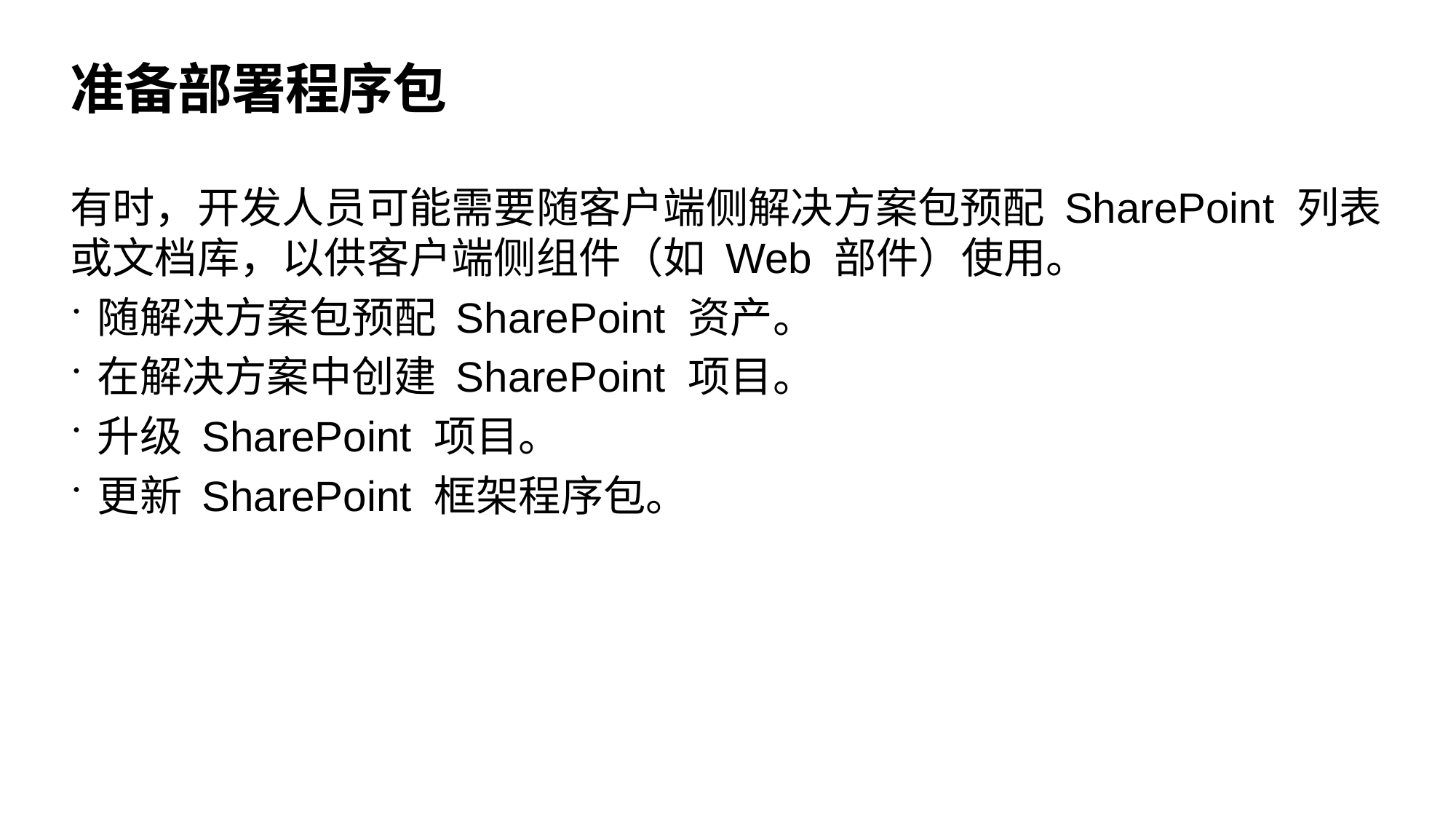

# 准备部署程序包
有时，开发人员可能需要随客户端侧解决方案包预配 SharePoint 列表或文档库，以供客户端侧组件（如 Web 部件）使用。
随解决方案包预配 SharePoint 资产。
在解决方案中创建 SharePoint 项目。
升级 SharePoint 项目。
更新 SharePoint 框架程序包。